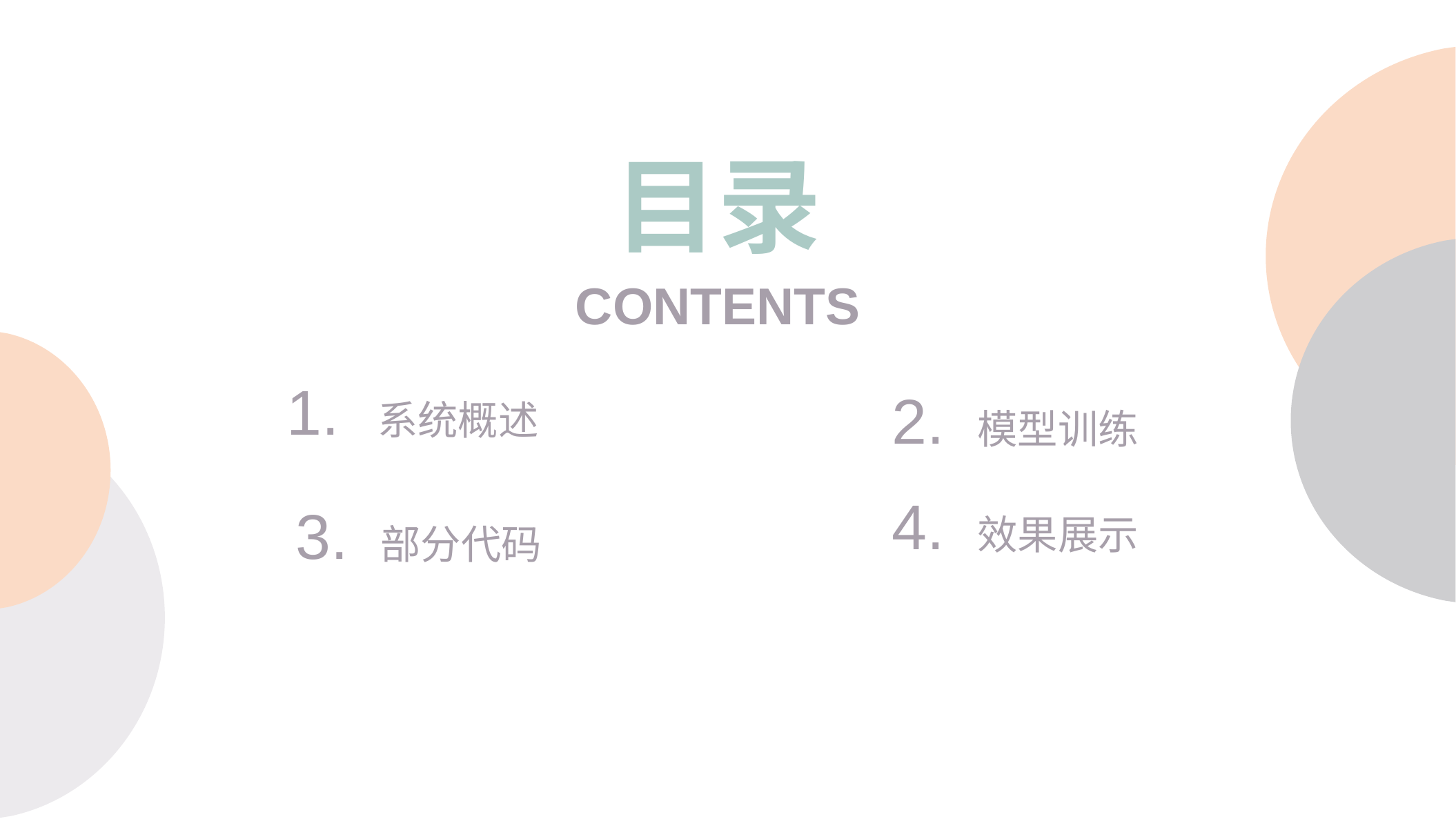

目录

CONTENTS

1.  系统概述

2. 模型训练

4. 效果展示

3.  部分代码